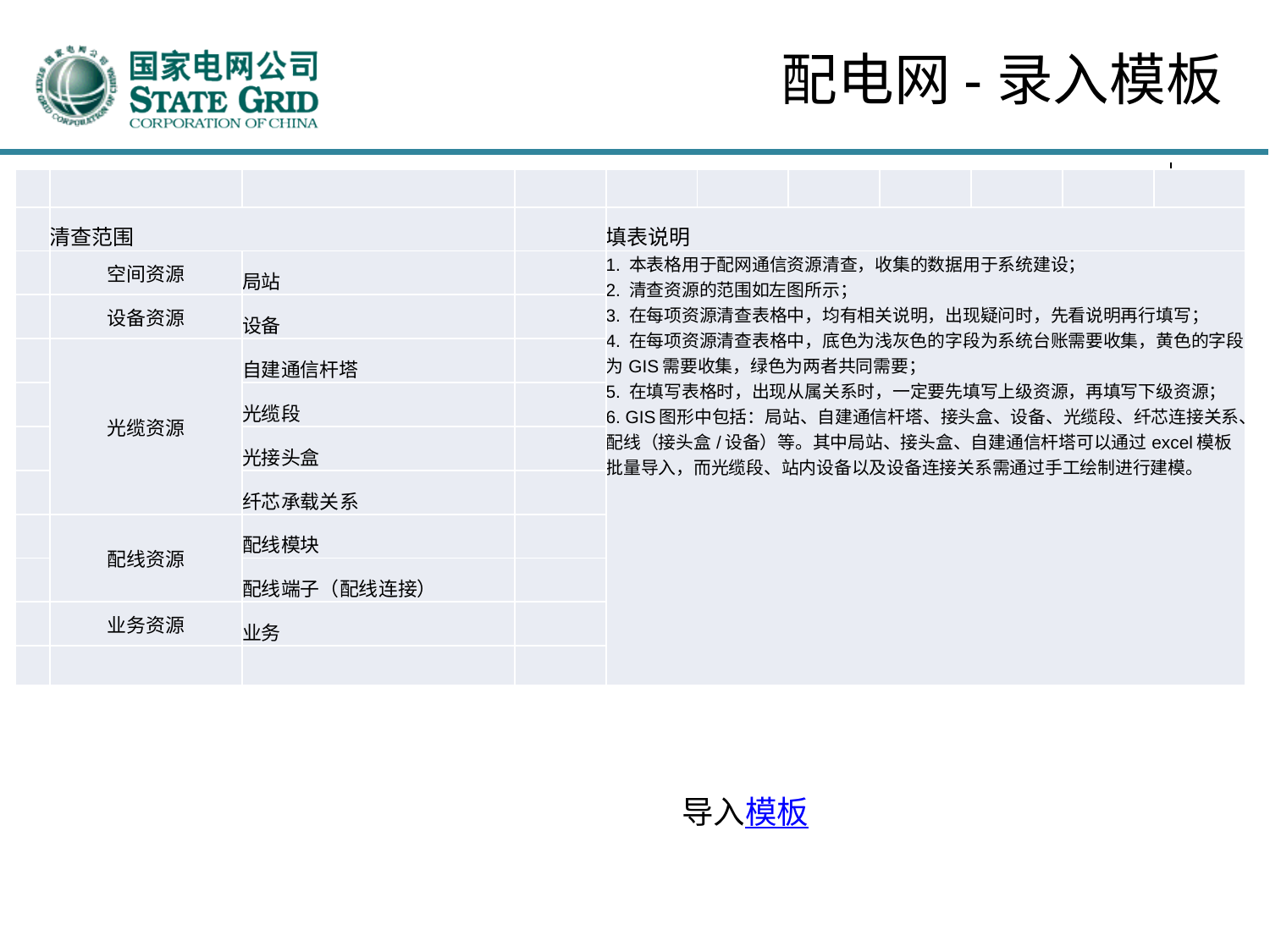

配电网-录入模板
|  |  |  |  |  |  |  |  |  |  |  |
| --- | --- | --- | --- | --- | --- | --- | --- | --- | --- | --- |
|  | 清查范围 |  |  | 填表说明 |  |  |  |  |  |  |
|  | 空间资源 | 局站 |  | 1. 本表格用于配网通信资源清查，收集的数据用于系统建设； 2. 清查资源的范围如左图所示； 3. 在每项资源清查表格中，均有相关说明，出现疑问时，先看说明再行填写； 4. 在每项资源清查表格中，底色为浅灰色的字段为系统台账需要收集，黄色的字段为GIS需要收集，绿色为两者共同需要； 5. 在填写表格时，出现从属关系时，一定要先填写上级资源，再填写下级资源； 6. GIS图形中包括：局站、自建通信杆塔、接头盒、设备、光缆段、纤芯连接关系、配线（接头盒/设备）等。其中局站、接头盒、自建通信杆塔可以通过excel模板批量导入，而光缆段、站内设备以及设备连接关系需通过手工绘制进行建模。 |  |  |  |  |  |  |
|  | 设备资源 | 设备 |  |  |  |  |  |  |  |  |
|  | 光缆资源 | 自建通信杆塔 |  |  |  |  |  |  |  |  |
|  |  | 光缆段 |  |  |  |  |  |  |  |  |
|  |  | 光接头盒 |  |  |  |  |  |  |  |  |
|  |  | 纤芯承载关系 |  |  |  |  |  |  |  |  |
|  | 配线资源 | 配线模块 |  |  |  |  |  |  |  |  |
|  |  | 配线端子（配线连接） |  |  |  |  |  |  |  |  |
|  | 业务资源 | 业务 |  |  |  |  |  |  |  |  |
|  |  |  |  |  |  |  |  |  |  |  |
导入模板